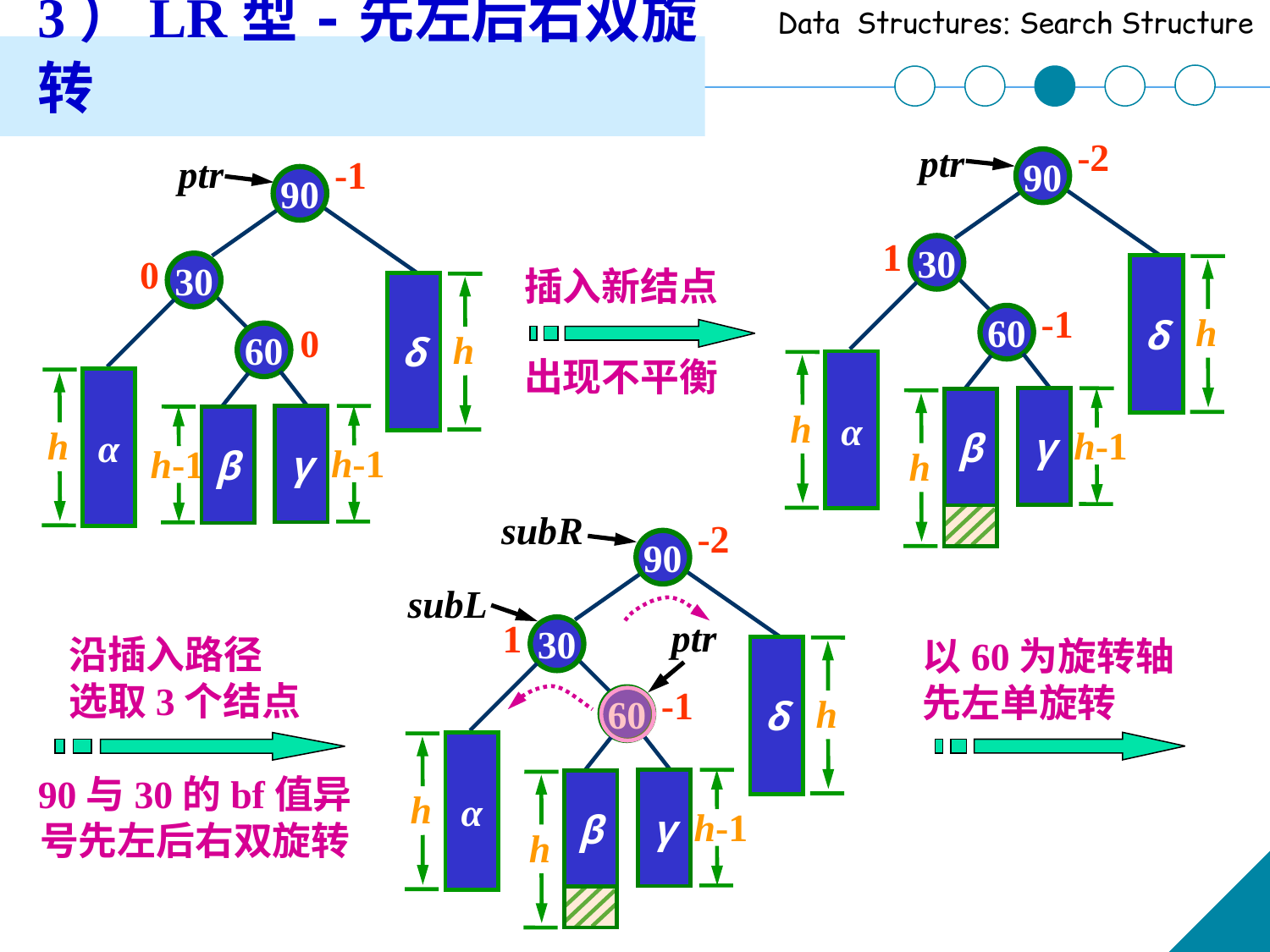

3）LR型-先左后右双旋转

-2
ptr

90

1
30
δ

h

-1
60
α

h

γ

h-1

β

h

-1
90

0
30
δ

h

0
60
α

h

γ

h-1

h-1

β
ptr

插入新结点

出现不平衡
subR

-2
90

1
30
δ

h

-1
60
α

h

γ

h-1

β

h

subL

ptr

沿插入路径
选取3个结点

以60为旋转轴
先左单旋转

90与30的bf值异号先左后右双旋转